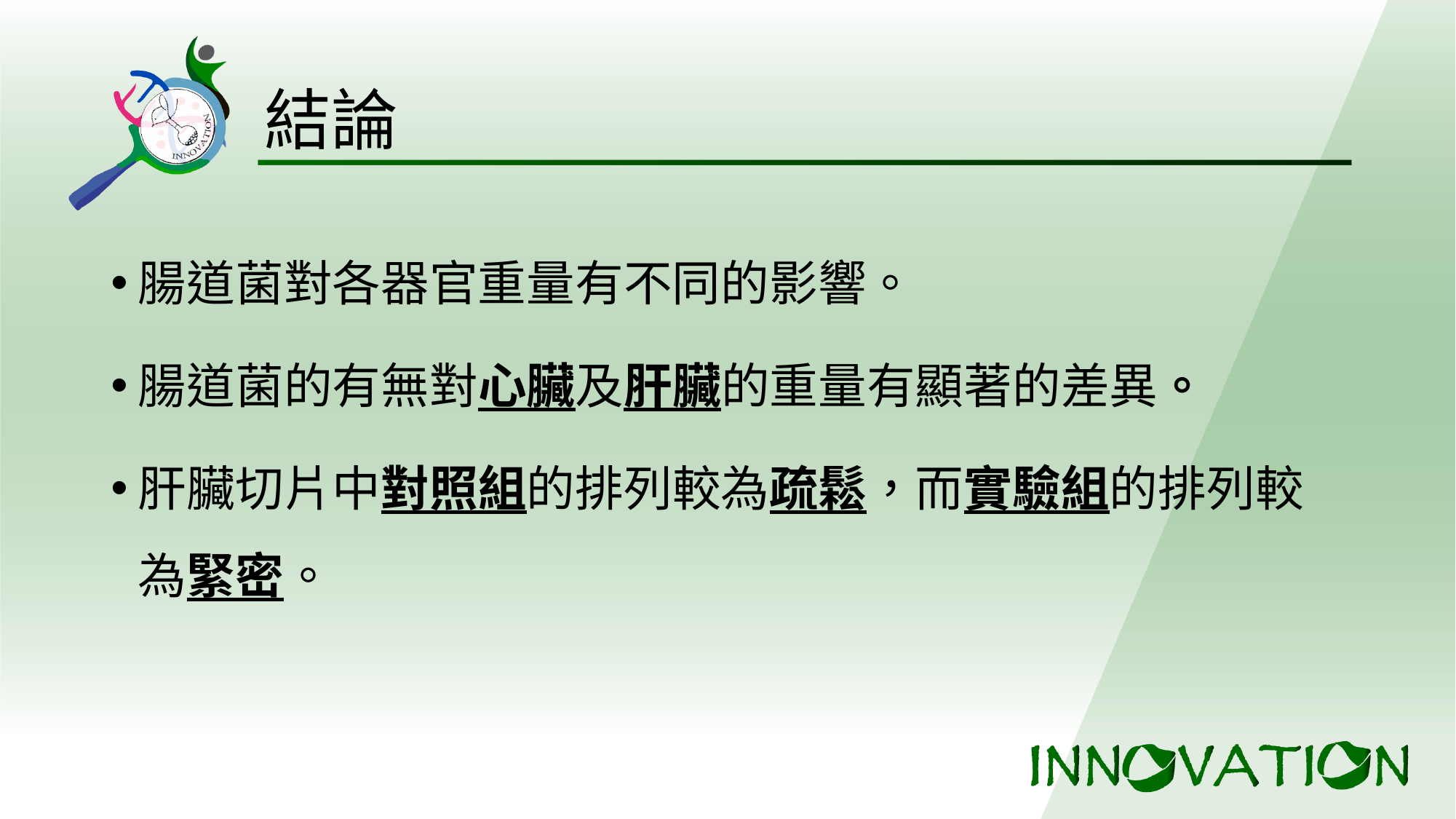

# 結論
腸道菌對各器官重量有不同的影響。
腸道菌的有無對心臟及肝臟的重量有顯著的差異。
肝臟切片中對照組的排列較為疏鬆，而實驗組的排列較為緊密。